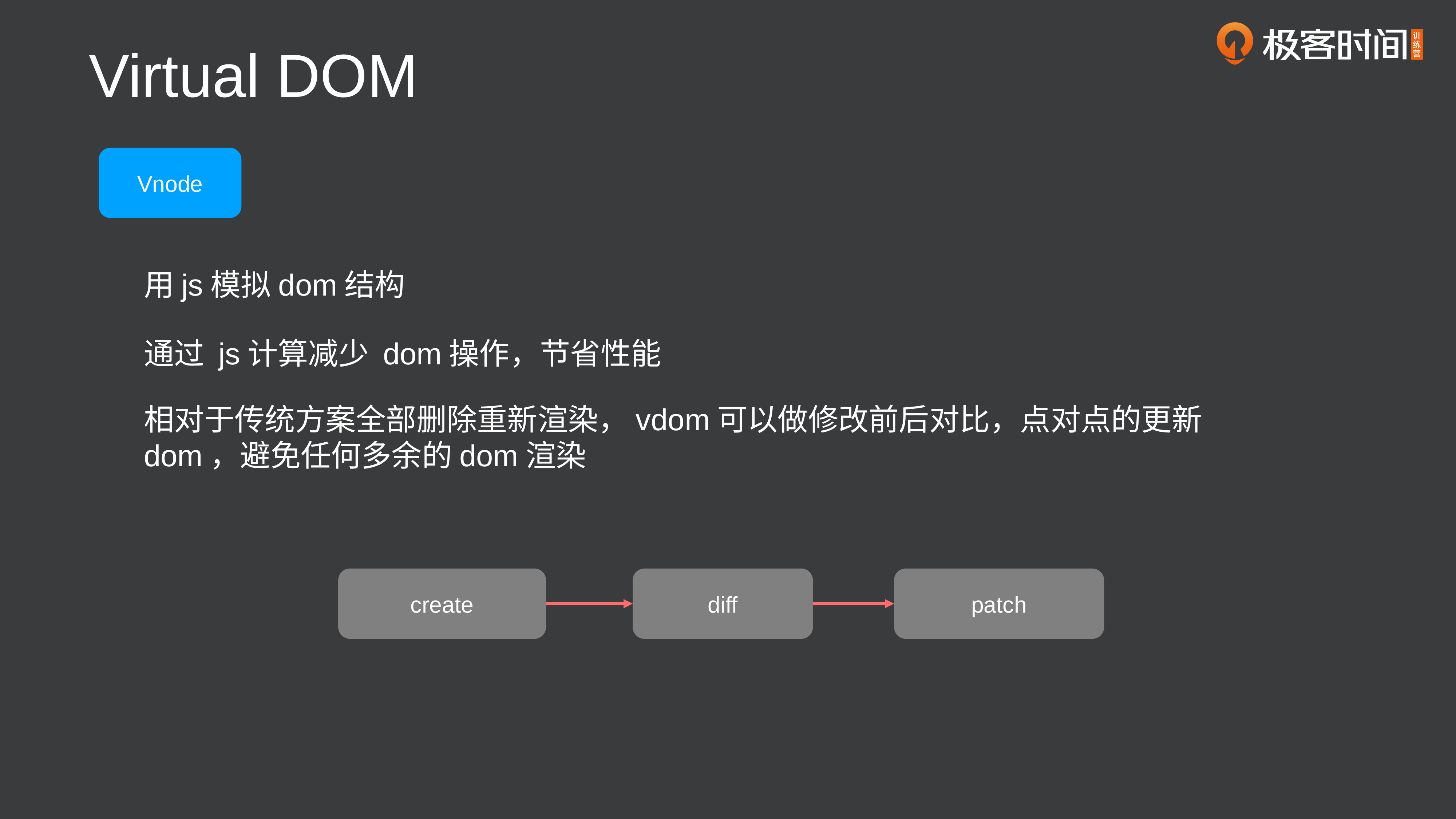

Virtual DOM
Vnode
用js模拟dom结构
通过 js计算减少 dom操作，节省性能
相对于传统方案全部删除重新渲染，vdom可以做修改前后对比，点对点的更新dom，避免任何多余的dom渲染

create
diff
patch